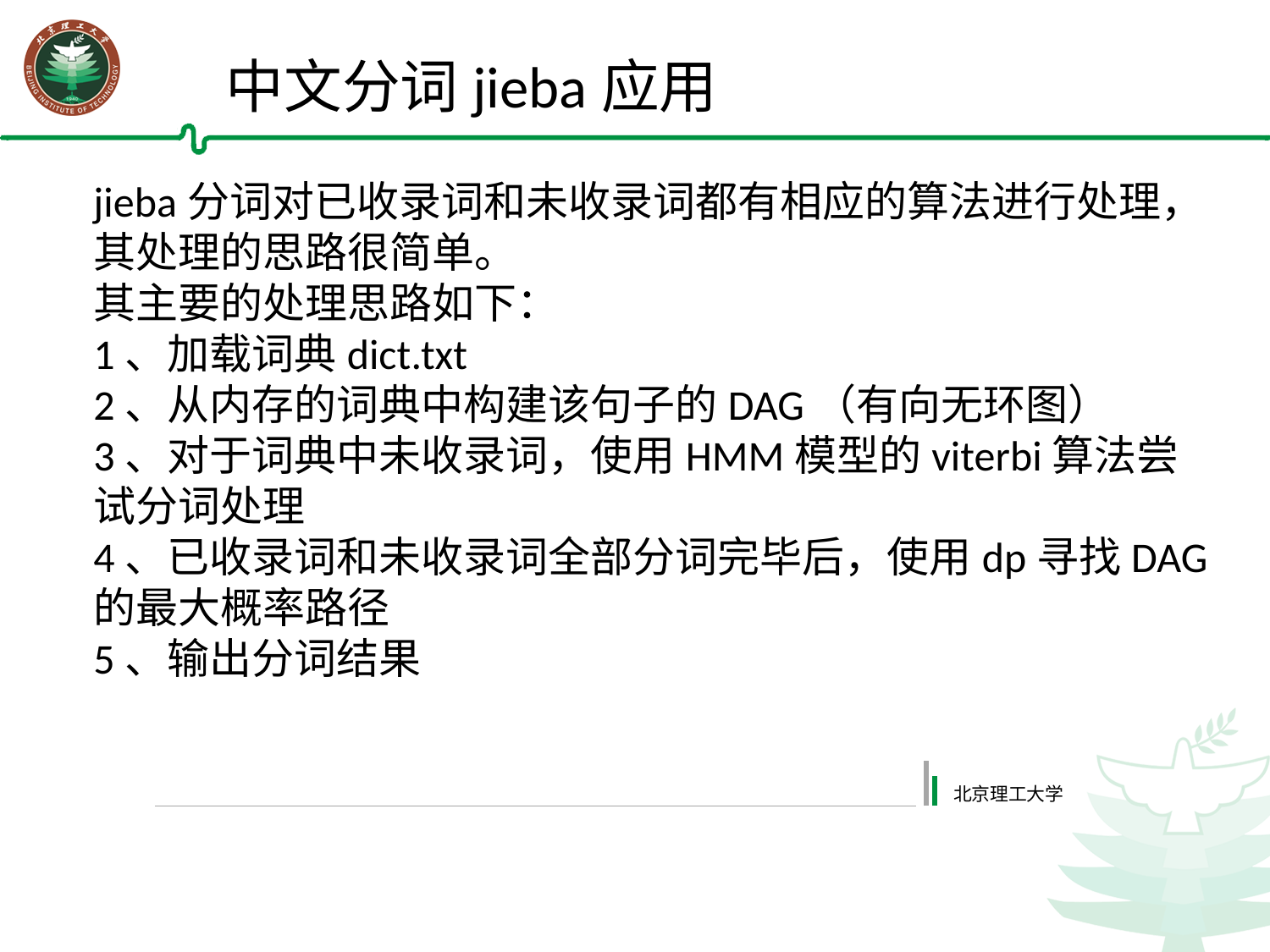

中文分词jieba应用
jieba分词对已收录词和未收录词都有相应的算法进行处理，其处理的思路很简单。
其主要的处理思路如下：
1、加载词典dict.txt
2、从内存的词典中构建该句子的DAG（有向无环图）
3、对于词典中未收录词，使用HMM模型的viterbi算法尝试分词处理
4、已收录词和未收录词全部分词完毕后，使用dp寻找DAG的最大概率路径
5、输出分词结果

北京理工大学